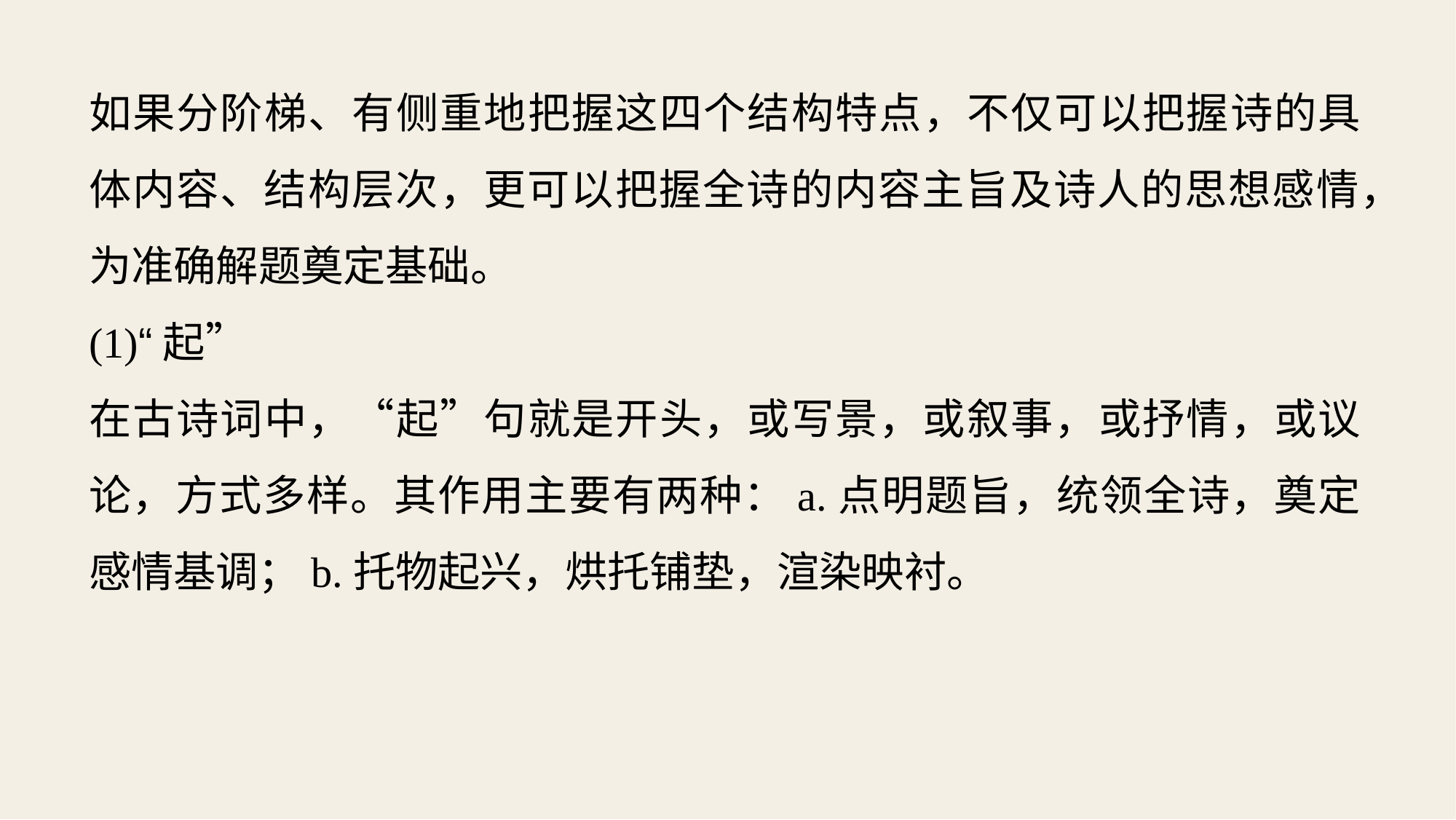

如果分阶梯、有侧重地把握这四个结构特点，不仅可以把握诗的具体内容、结构层次，更可以把握全诗的内容主旨及诗人的思想感情，为准确解题奠定基础。
(1)“起”
在古诗词中，“起”句就是开头，或写景，或叙事，或抒情，或议论，方式多样。其作用主要有两种：a.点明题旨，统领全诗，奠定感情基调；b.托物起兴，烘托铺垫，渲染映衬。